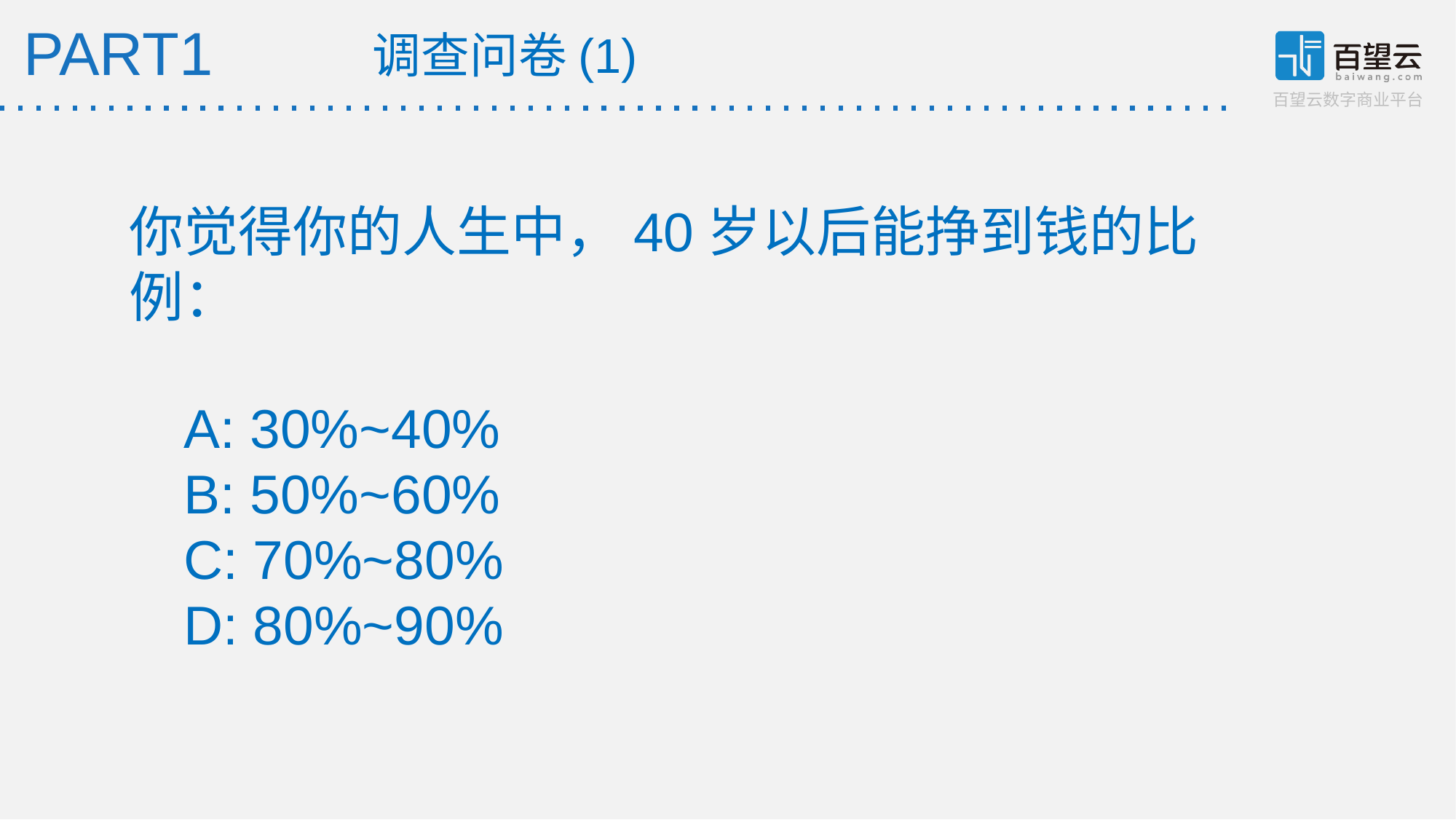

调查问卷(1)
PART1
你觉得你的人生中，40岁以后能挣到钱的比例：

A: 30%~40%
B: 50%~60%
C: 70%~80%
D: 80%~90%